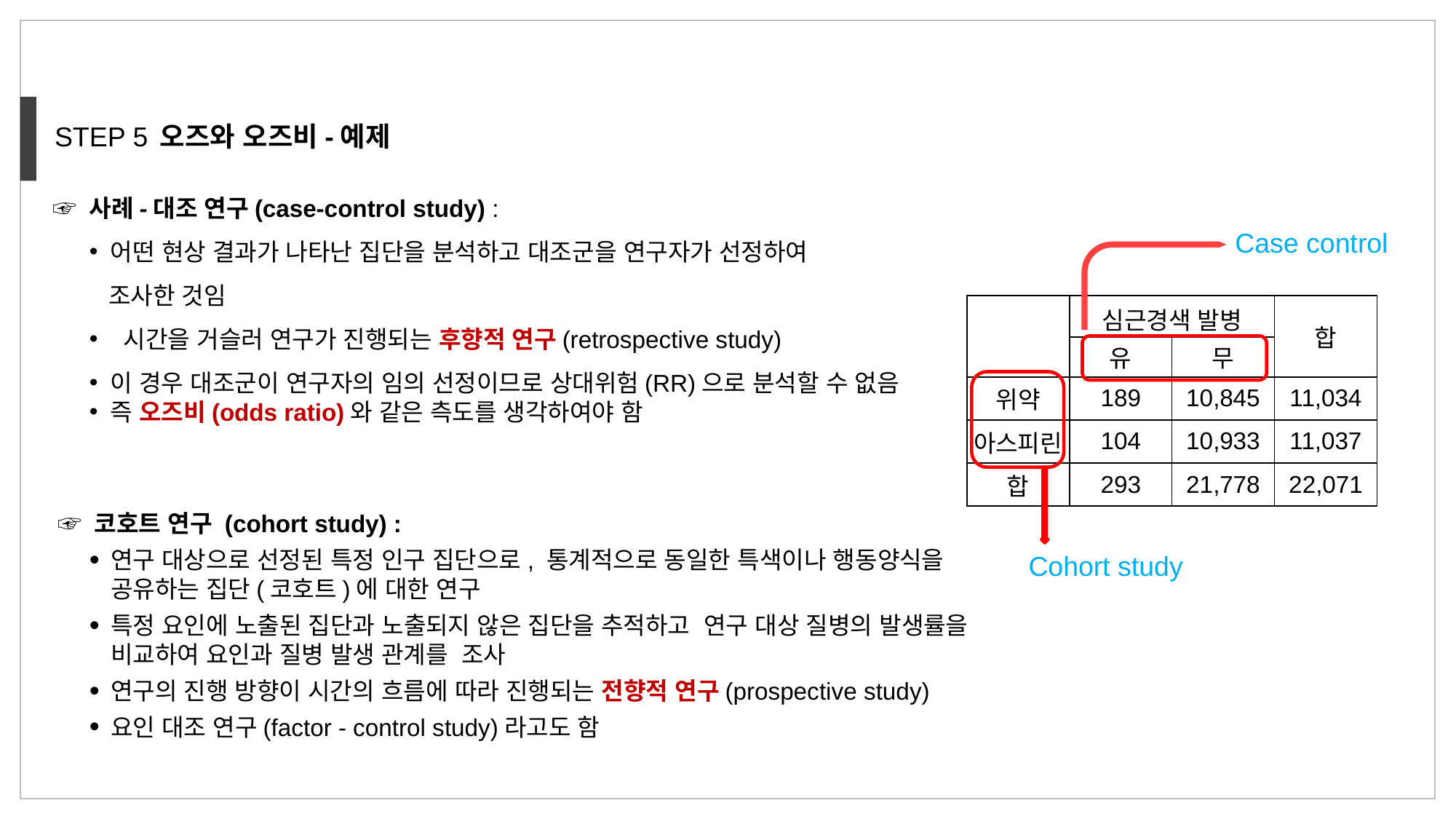

STEP 5
오즈와 오즈비-예제
 ☞ 사례-대조 연구(case-control study) :
어떤 현상 결과가 나타난 집단을 분석하고 대조군을 연구자가 선정하여
  조사한 것임
시간을 거슬러 연구가 진행되는 후향적 연구(retrospective study)
이 경우 대조군이 연구자의 임의 선정이므로 상대위험(RR)으로 분석할 수 없음
즉 오즈비(odds ratio)와 같은 측도를 생각하여야 함
Case control

|  | 심근경색 발병 |  | 합 |
| --- | --- | --- | --- |
|  | 유 | 무 |  |
| 위약 | 189 | 10,845 | 11,034 |
| 아스피린 | 104 | 10,933 | 11,037 |
| 합 | 293 | 21,778 | 22,071 |

☞ 코호트 연구 (cohort study) :
연구 대상으로 선정된 특정 인구 집단으로, 통계적으로 동일한 특색이나 행동양식을 공유하는 집단(코호트)에 대한 연구
특정 요인에 노출된 집단과 노출되지 않은 집단을 추적하고  연구 대상 질병의 발생률을 비교하여 요인과 질병 발생 관계를  조사
연구의 진행 방향이 시간의 흐름에 따라 진행되는 전향적 연구(prospective study)
요인 대조 연구(factor - control study)라고도 함
Cohort study